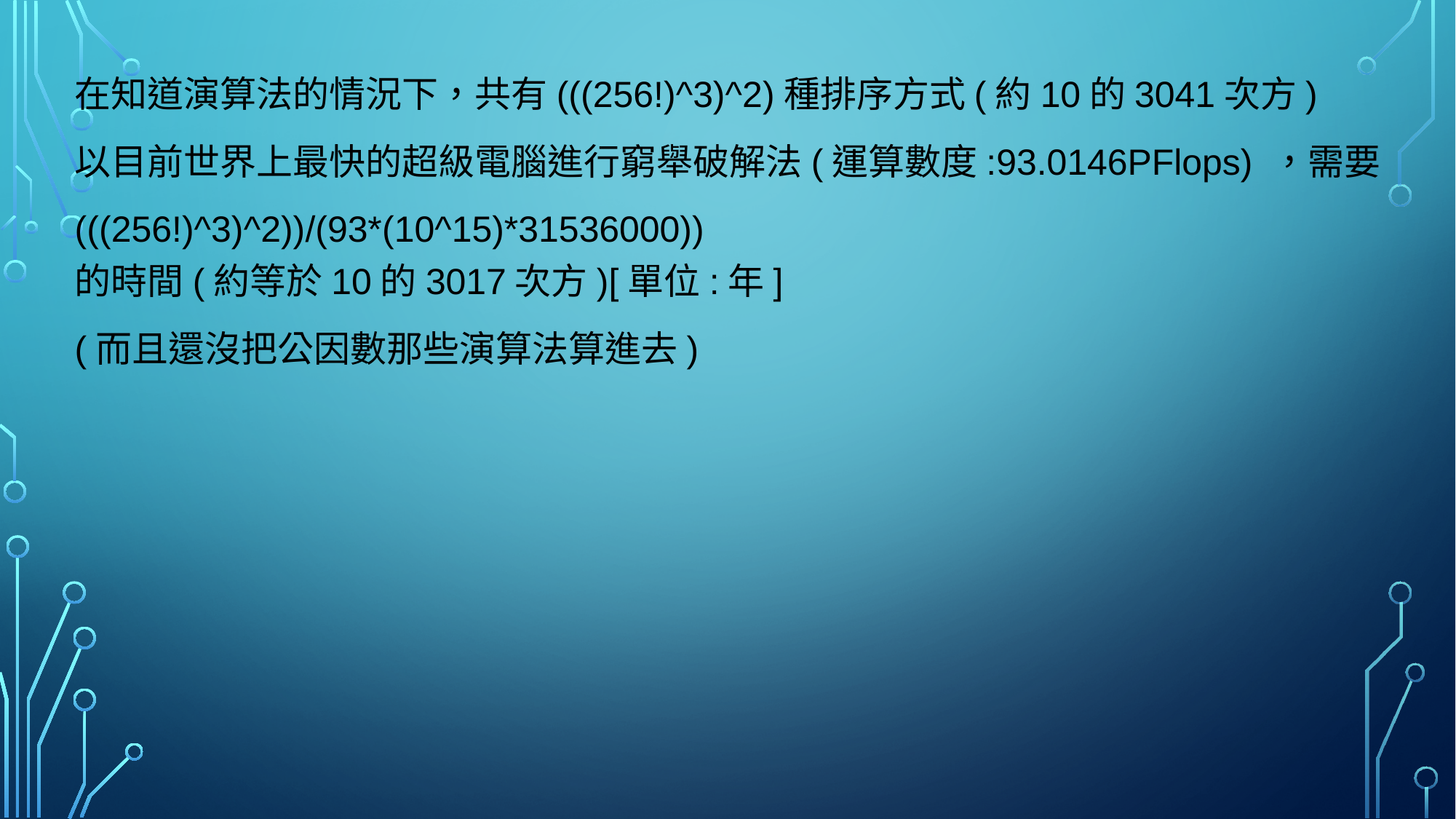

在知道演算法的情況下，共有(((256!)^3)^2)種排序方式(約10的3041次方)
以目前世界上最快的超級電腦進行窮舉破解法(運算數度:93.0146PFlops) ，需要
(((256!)^3)^2))/(93*(10^15)*31536000))
的時間(約等於10的3017次方)[單位:年]
(而且還沒把公因數那些演算法算進去)